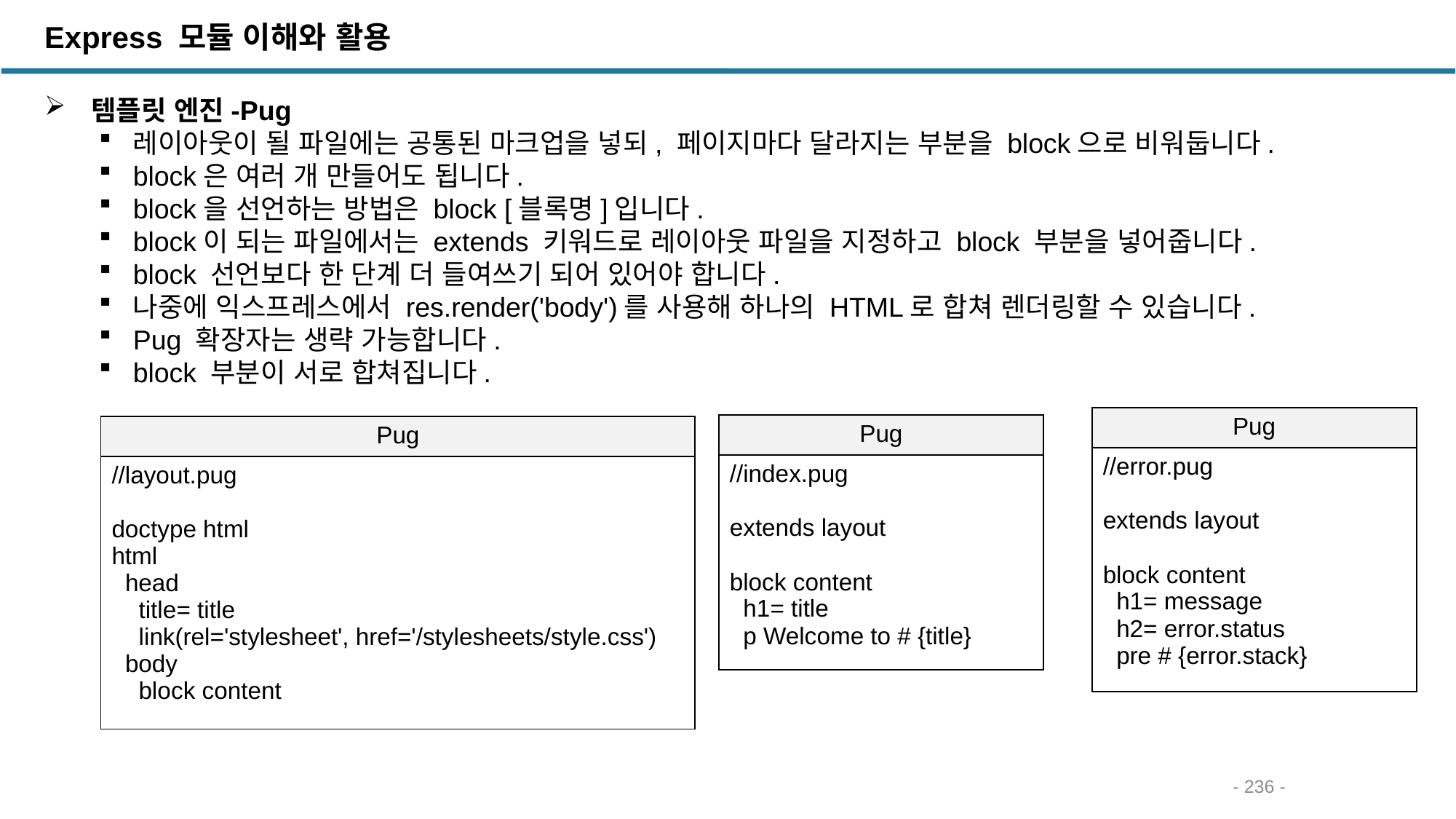

Express 모듈 이해와 활용
 템플릿 엔진-Pug
레이아웃이 될 파일에는 공통된 마크업을 넣되, 페이지마다 달라지는 부분을 block으로 비워둡니다.
block은 여러 개 만들어도 됩니다.
block을 선언하는 방법은 block [블록명]입니다.
block이 되는 파일에서는 extends 키워드로 레이아웃 파일을 지정하고 block 부분을 넣어줍니다.
block 선언보다 한 단계 더 들여쓰기 되어 있어야 합니다.
나중에 익스프레스에서 res.render('body')를 사용해 하나의 HTML로 합쳐 렌더링할 수 있습니다.
Pug 확장자는 생략 가능합니다.
block 부분이 서로 합쳐집니다.
| Pug |
| --- |
| //error.pug extends layout block content h1= message h2= error.status pre # {error.stack} |
| Pug |
| --- |
| //index.pug extends layout block content h1= title p Welcome to # {title} |
| Pug |
| --- |
| //layout.pug doctype html html head title= title link(rel='stylesheet', href='/stylesheets/style.css') body block content |
- 236 -